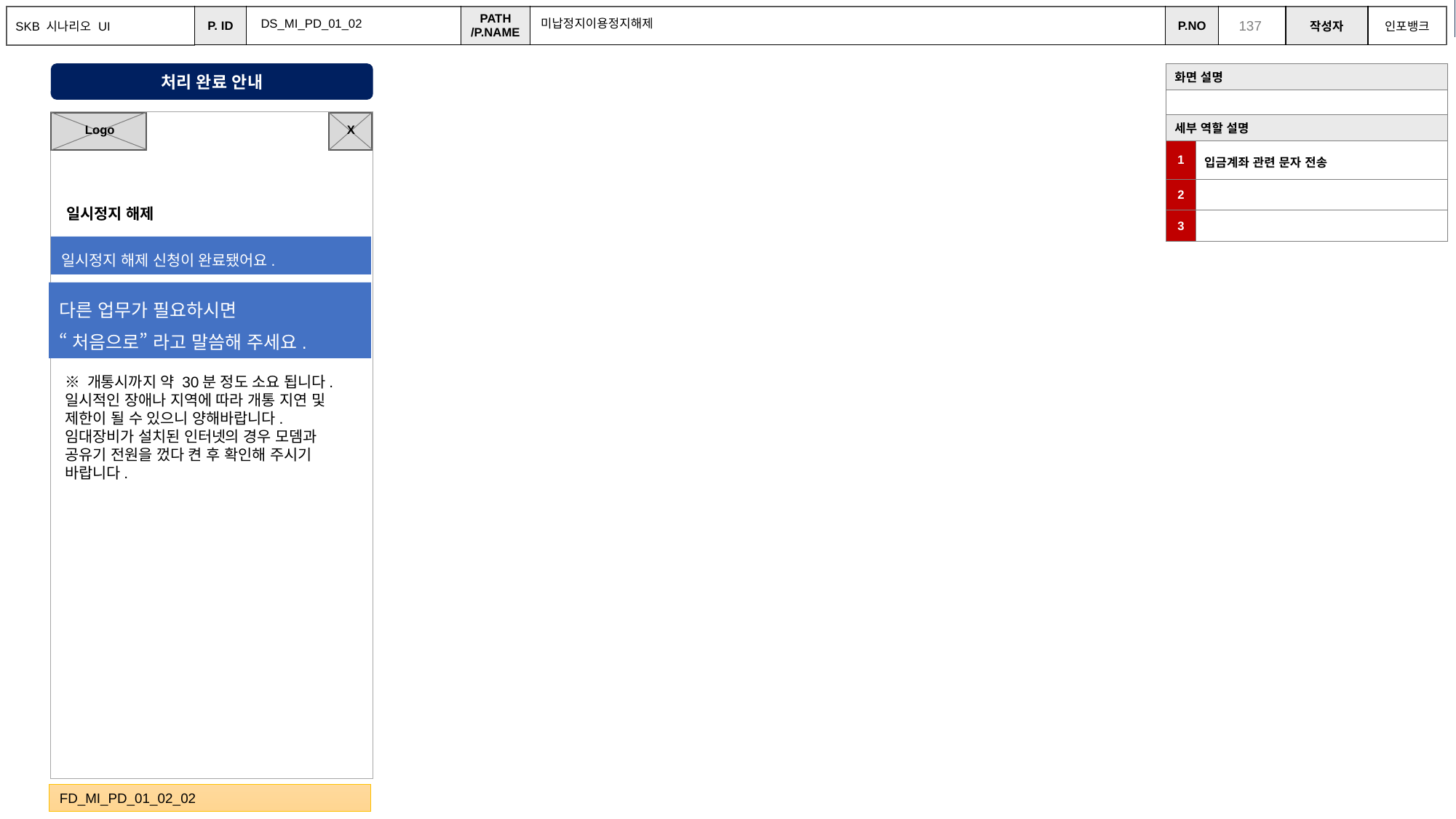

9/19 수정
DS_MI_PD_01_02
미납정지이용정지해제
처리 완료 안내
| 화면 설명 |  |
| --- | --- |
|  |  |
| 세부 역할 설명 |  |
| 1 | 입금계좌 관련 문자 전송 |
| 2 |  |
| 3 |  |

X

Logo
일시정지 해제
일시정지 해제 신청이 완료됐어요.
다른 업무가 필요하시면
“처음으로” 라고 말씀해 주세요.
※ 개통시까지 약 30분 정도 소요 됩니다. 일시적인 장애나 지역에 따라 개통 지연 및 제한이 될 수 있으니 양해바랍니다. 임대장비가 설치된 인터넷의 경우 모뎀과 공유기 전원을 껐다 켠 후 확인해 주시기 바랍니다.
FD_MI_PD_01_02_02